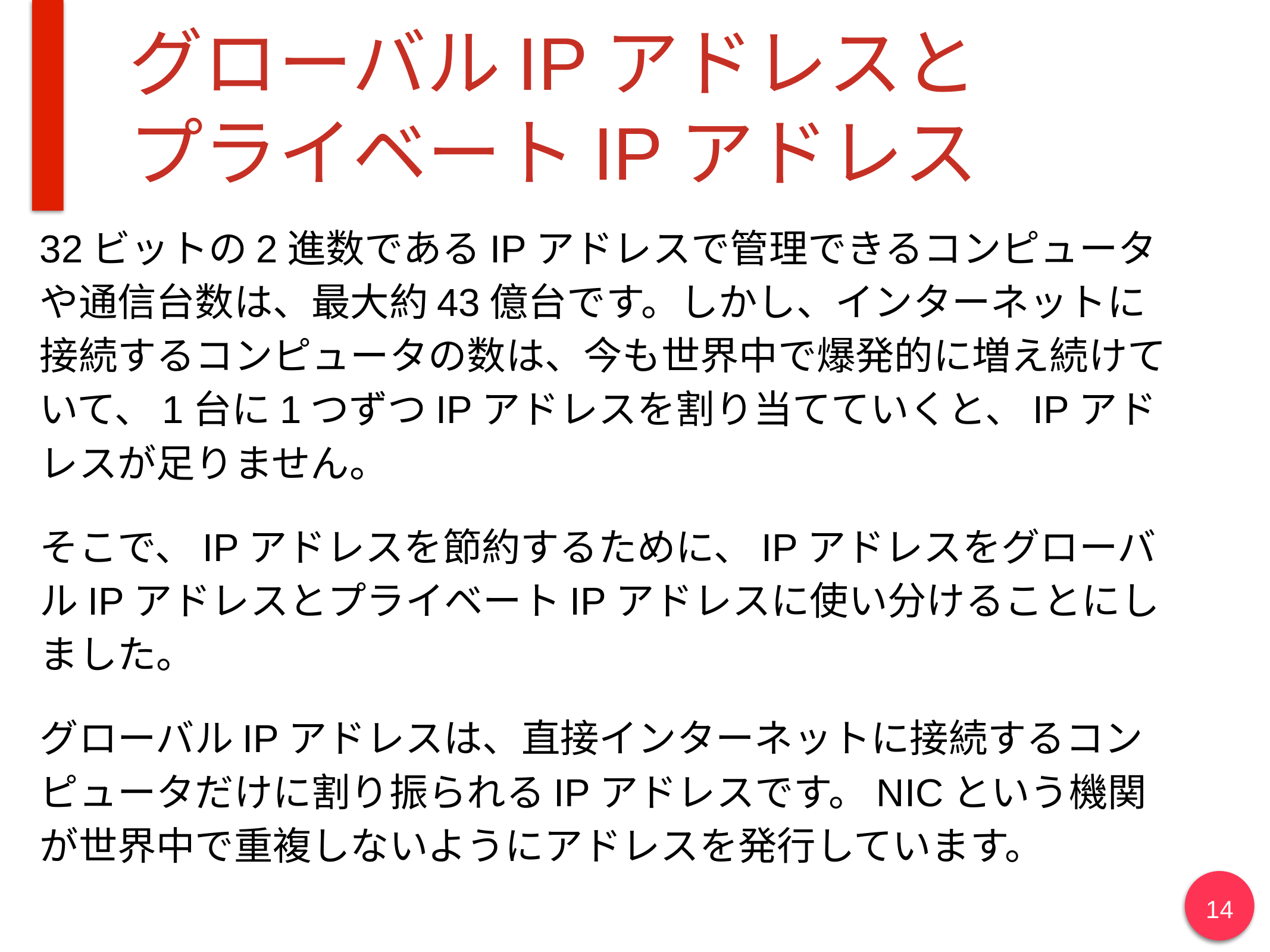

# グローバルIPアドレスと
プライベートIPアドレス
32ビットの2進数であるIPアドレスで管理できるコンピュータや通信台数は、最大約43億台です。しかし、インターネットに接続するコンピュータの数は、今も世界中で爆発的に増え続けていて、1台に1つずつIPアドレスを割り当てていくと、IPアドレスが足りません。
そこで、IPアドレスを節約するために、IPアドレスをグローバルIPアドレスとプライベートIPアドレスに使い分けることにしました。
グローバルIPアドレスは、直接インターネットに接続するコンピュータだけに割り振られるIPアドレスです。NICという機関が世界中で重複しないようにアドレスを発行しています。
14